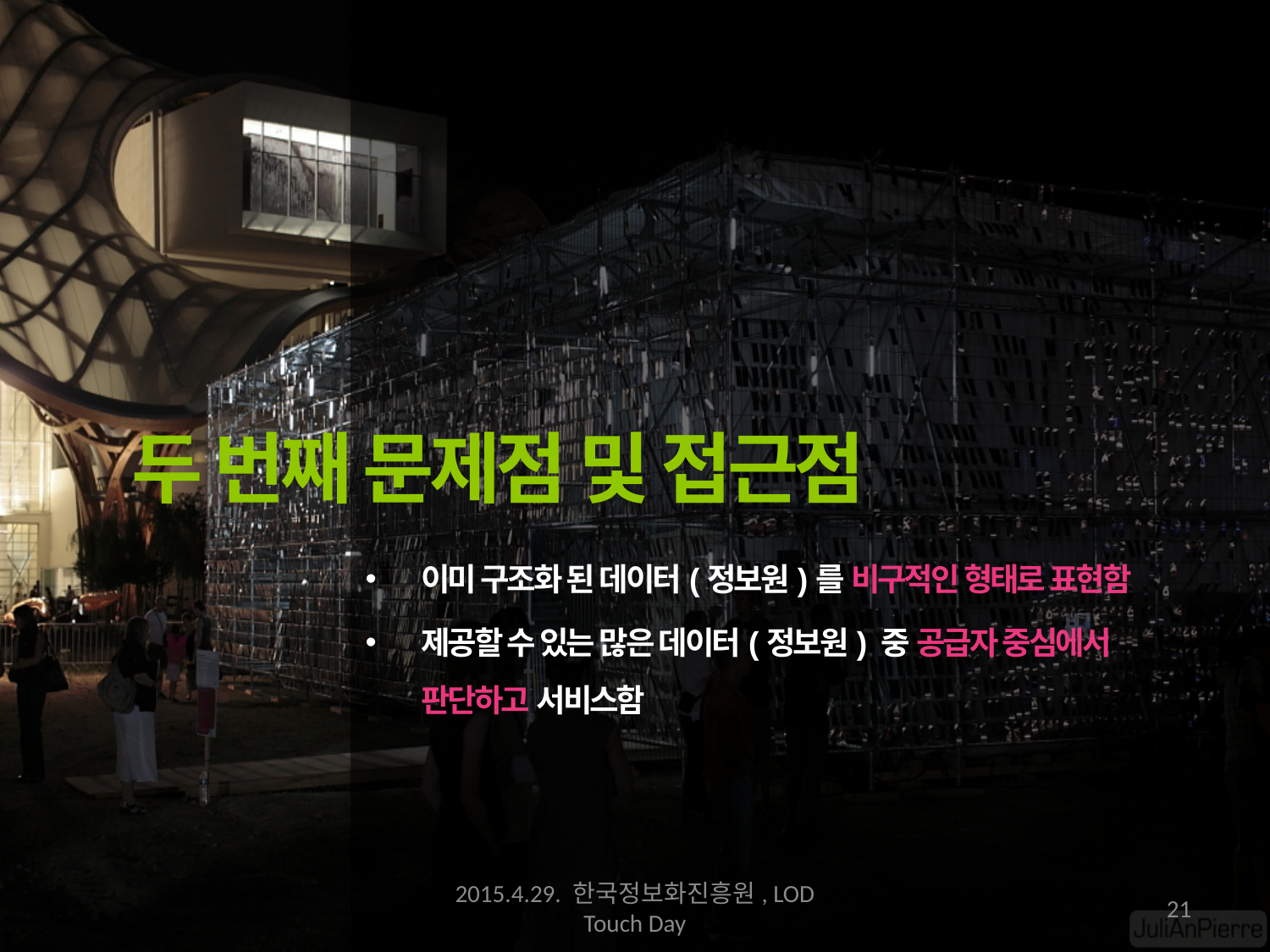

두 번째 문제점 및 접근점
이미 구조화 된 데이터(정보원)를 비구적인 형태로 표현함
제공할 수 있는 많은 데이터(정보원) 중 공급자 중심에서 판단하고 서비스함
2015.4.29. 한국정보화진흥원, LOD Touch Day
21